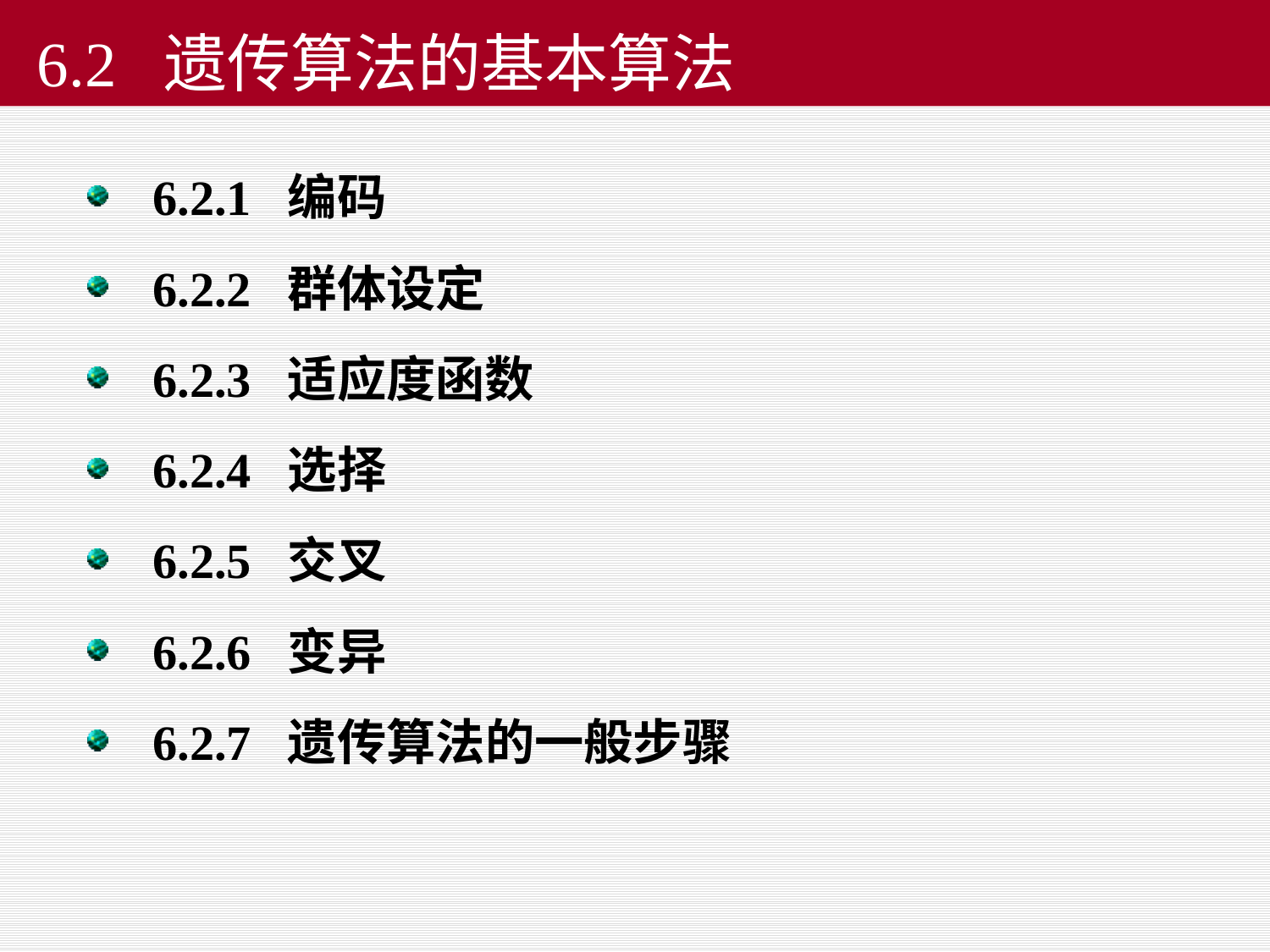

# 6.2  遗传算法的基本算法
6.2.1  编码
6.2.2  群体设定
6.2.3  适应度函数
6.2.4  选择
6.2.5  交叉
6.2.6  变异
6.2.7  遗传算法的一般步骤
30